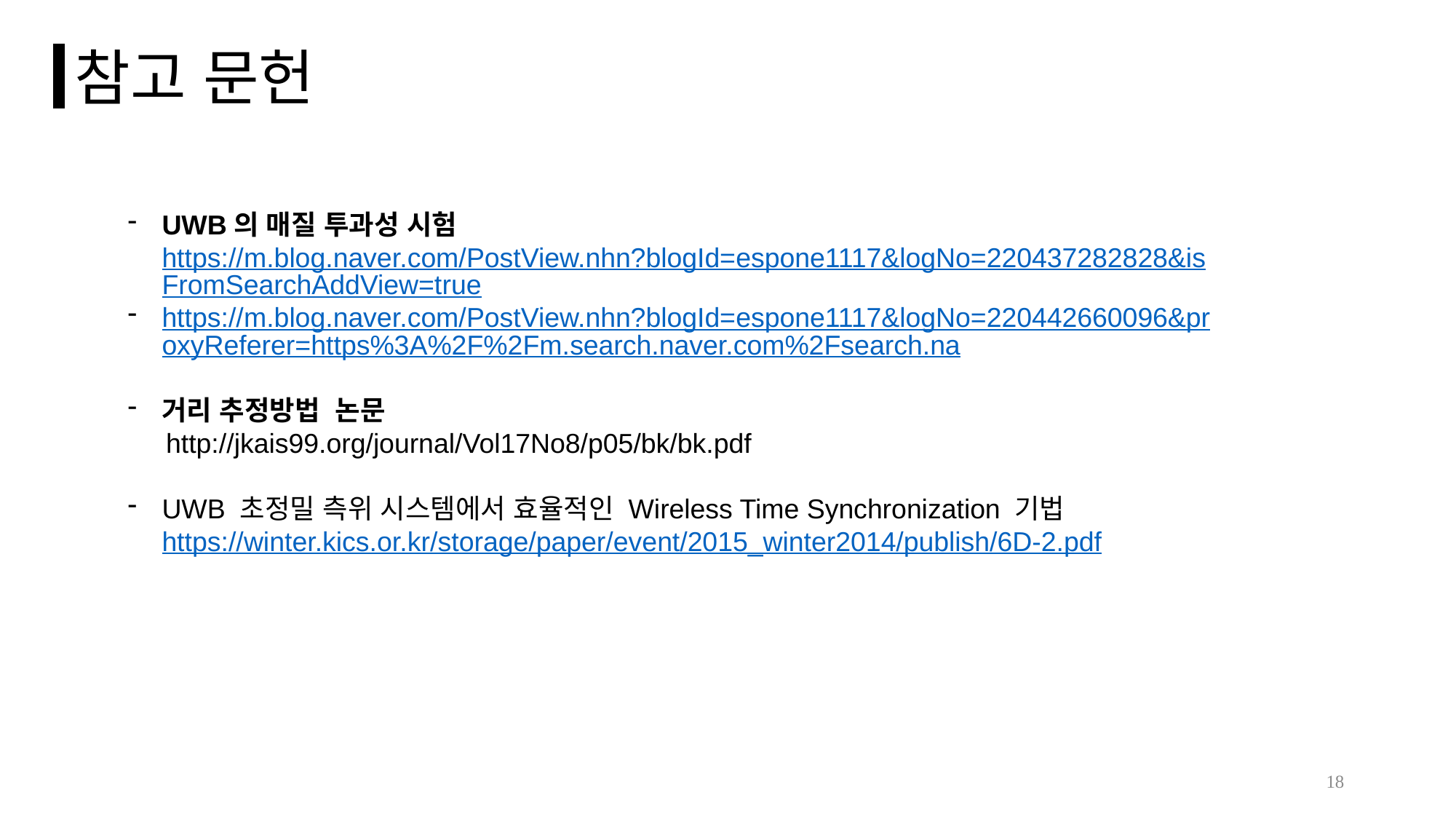

참고 문헌

UWB의 매질 투과성 시험https://m.blog.naver.com/PostView.nhn?blogId=espone1117&logNo=220437282828&isFromSearchAddView=true
https://m.blog.naver.com/PostView.nhn?blogId=espone1117&logNo=220442660096&proxyReferer=https%3A%2F%2Fm.search.naver.com%2Fsearch.na

거리 추정방법  논문
     http://jkais99.org/journal/Vol17No8/p05/bk/bk.pdf

UWB 초정밀 측위 시스템에서 효율적인 Wireless Time Synchronization 기법https://winter.kics.or.kr/storage/paper/event/2015_winter2014/publish/6D-2.pdf

18